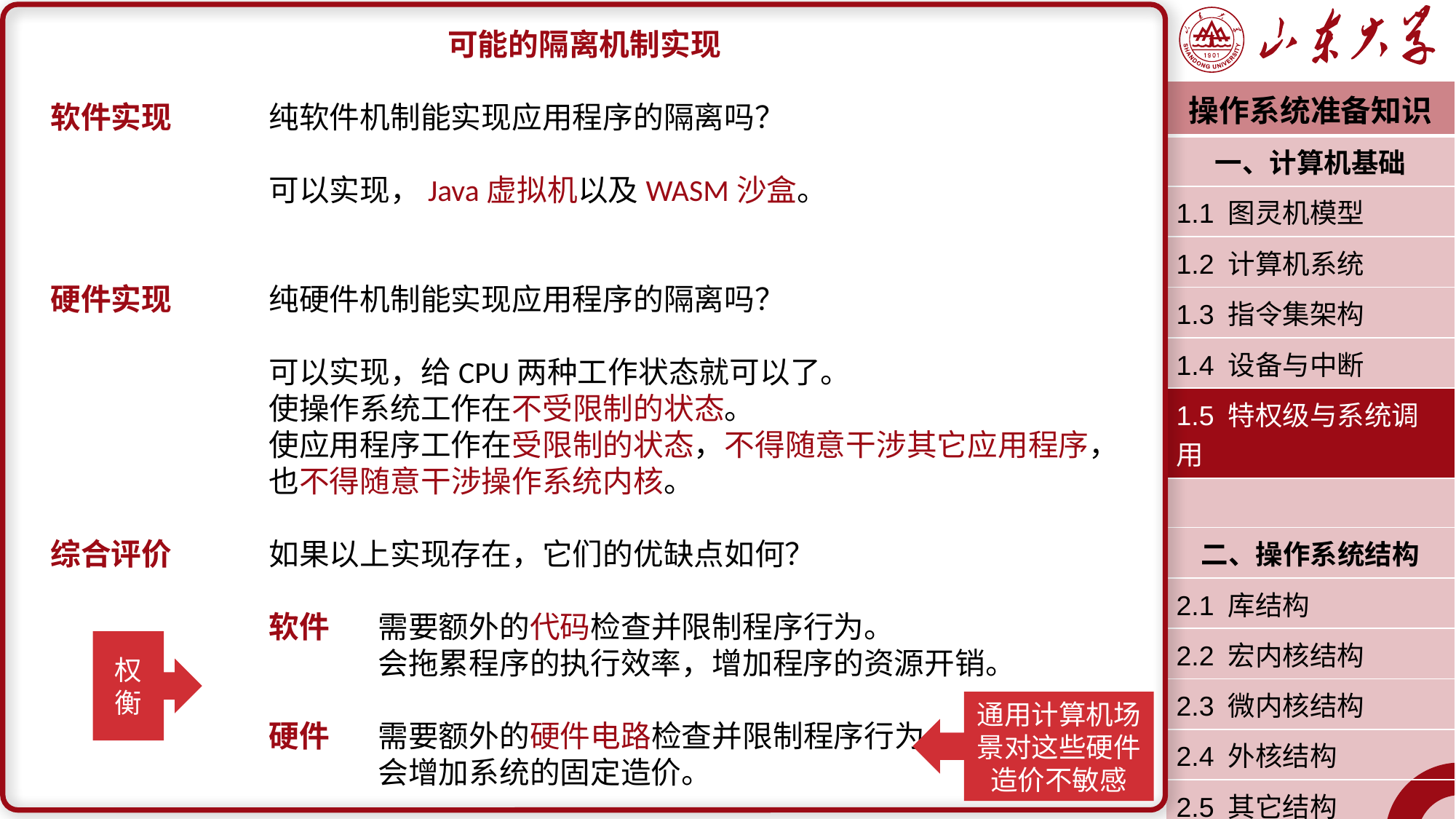

可能的隔离机制实现

软件实现	纯软件机制能实现应用程序的隔离吗？

		可以实现，Java虚拟机以及WASM沙盒。

硬件实现	纯硬件机制能实现应用程序的隔离吗？

		可以实现，给CPU两种工作状态就可以了。
		使操作系统工作在不受限制的状态。
		使应用程序工作在受限制的状态，不得随意干涉其它应用程序，		也不得随意干涉操作系统内核。

综合评价	如果以上实现存在，它们的优缺点如何？

		软件	需要额外的代码检查并限制程序行为。
			会拖累程序的执行效率，增加程序的资源开销。

		硬件	需要额外的硬件电路检查并限制程序行为。
			会增加系统的固定造价。

| 操作系统准备知识 |
| --- |
| 一、计算机基础 |
| 1.1 图灵机模型 |
| 1.2 计算机系统 |
| 1.3 指令集架构 |
| 1.4 设备与中断 |
| 1.5 特权级与系统调用 |
|  |
| 二、操作系统结构 |
| 2.1 库结构 |
| 2.2 宏内核结构 |
| 2.3 微内核结构 |
| 2.4 外核结构 |
| 2.5 其它结构 |
| 潘润宇 2023.02 |
权衡
通用计算机场景对这些硬件造价不敏感